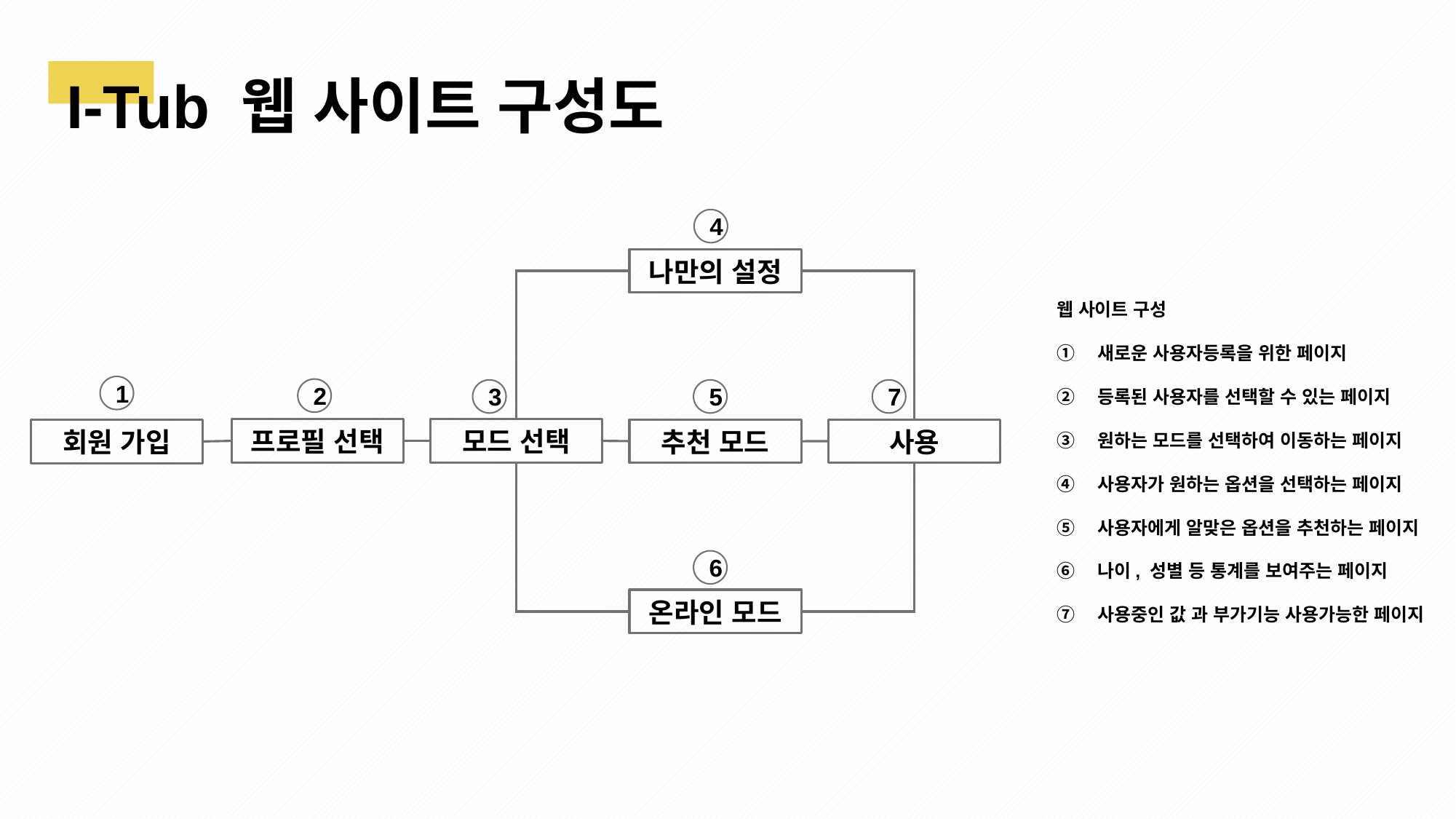

I-Tub 웹 사이트 구성도
4
나만의 설정
웹 사이트 구성
새로운 사용자등록을 위한 페이지
등록된 사용자를 선택할 수 있는 페이지
원하는 모드를 선택하여 이동하는 페이지
사용자가 원하는 옵션을 선택하는 페이지
사용자에게 알맞은 옵션을 추천하는 페이지
나이, 성별 등 통계를 보여주는 페이지
사용중인 값 과 부가기능 사용가능한 페이지
1
2
3
5
7
프로필 선택
모드 선택
추천 모드
사용
회원 가입
6
온라인 모드